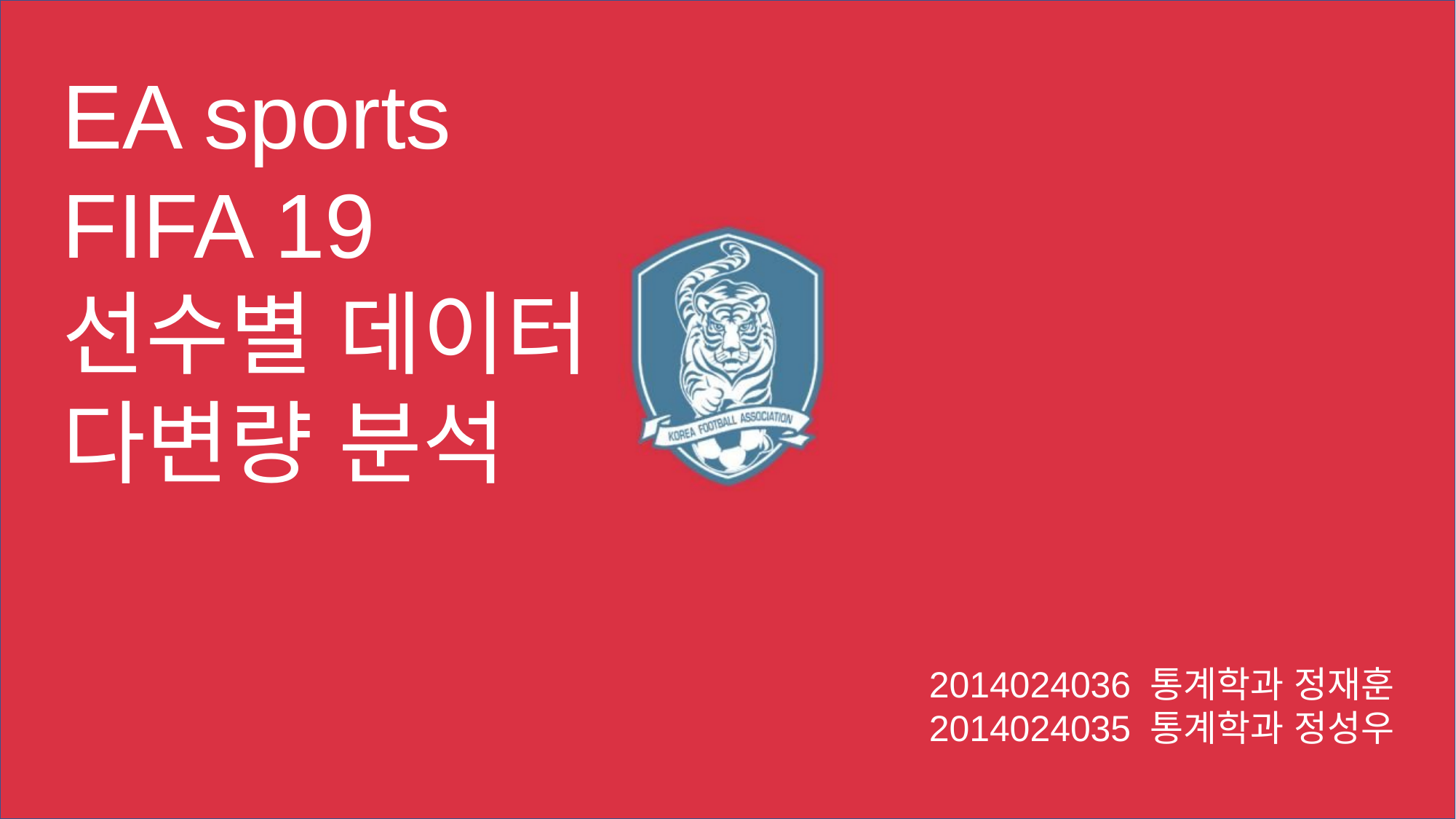

EA sports
FIFA 19
선수별 데이터
다변량 분석
2014024036 통계학과 정재훈
2014024035 통계학과 정성우